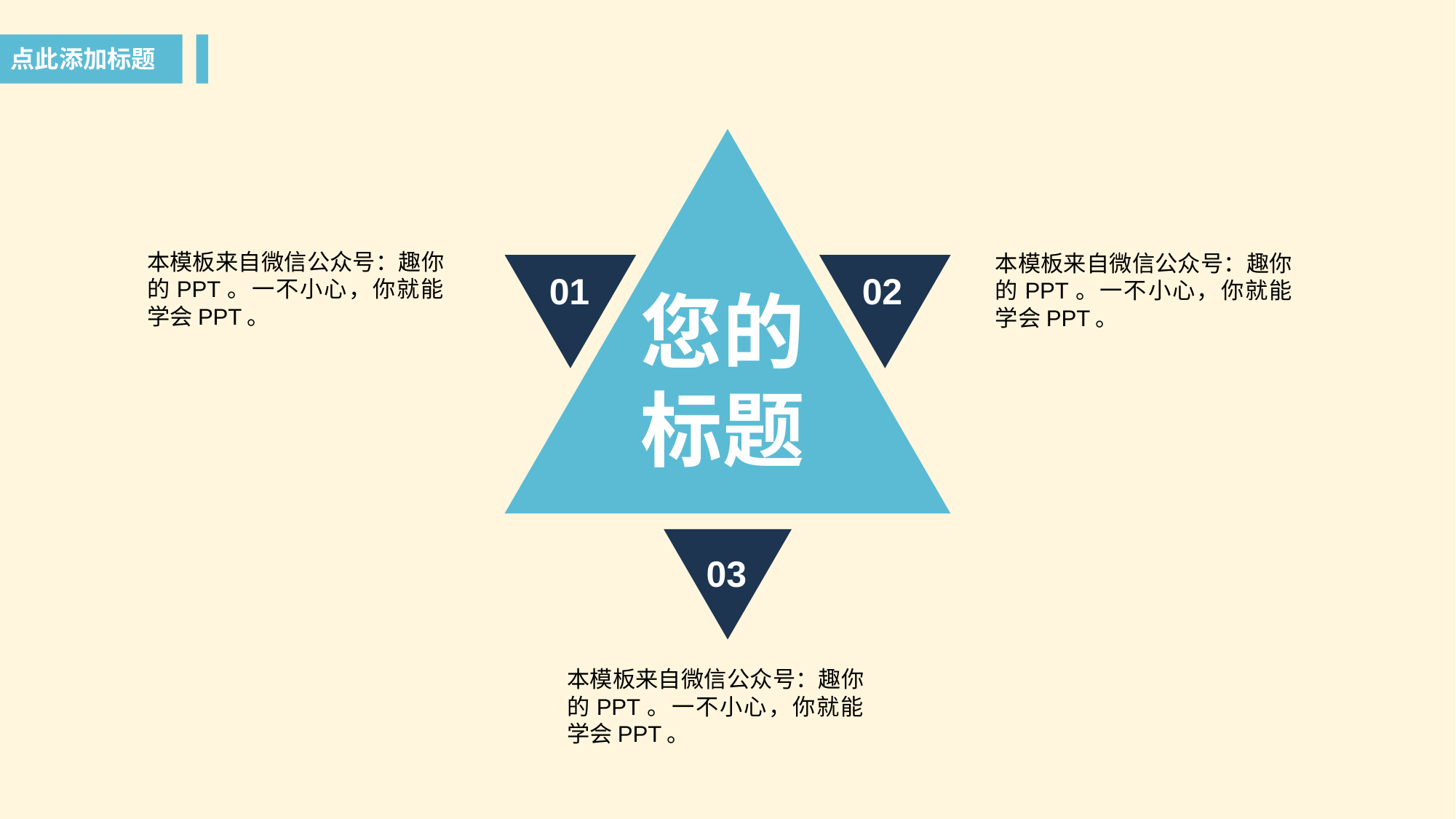

点此添加标题

本模板来自微信公众号：趣你的PPT。一不小心，你就能学会PPT。
本模板来自微信公众号：趣你的PPT。一不小心，你就能学会PPT。
01
02
您的
标题
本模板来自微信公众号：趣你的PPT
03
本模板来自微信公众号：趣你的PPT。一不小心，你就能学会PPT。